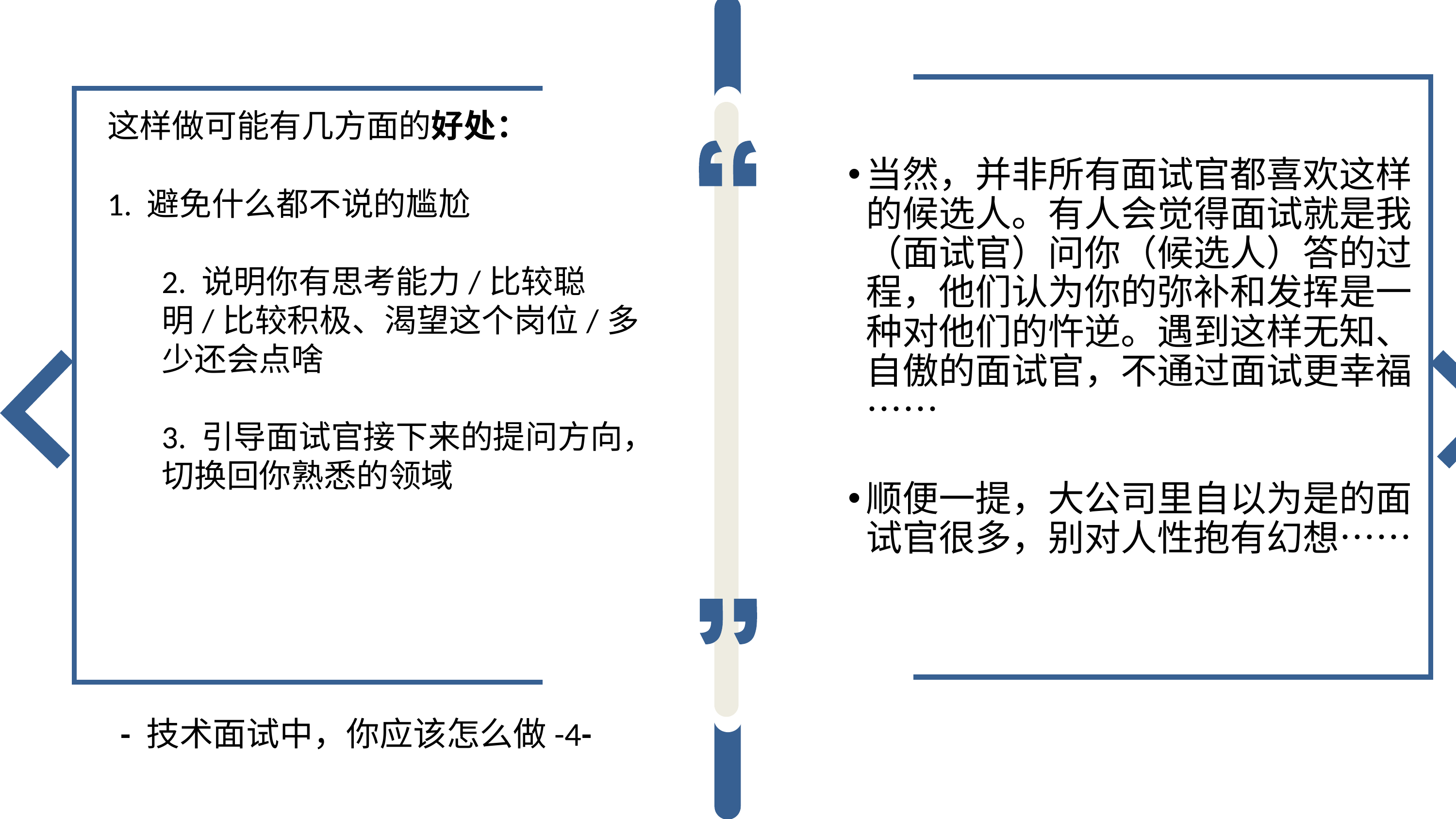

这样做可能有几方面的好处：

1. 避免什么都不说的尴尬

2. 说明你有思考能力/比较聪明/比较积极、渴望这个岗位/多少还会点啥

3. 引导面试官接下来的提问方向，切换回你熟悉的领域

当然，并非所有面试官都喜欢这样的候选人。有人会觉得面试就是我（面试官）问你（候选人）答的过程，他们认为你的弥补和发挥是一种对他们的忤逆。遇到这样无知、自傲的面试官，不通过面试更幸福……

顺便一提，大公司里自以为是的面试官很多，别对人性抱有幻想……

- 技术面试中，你应该怎么做-4-